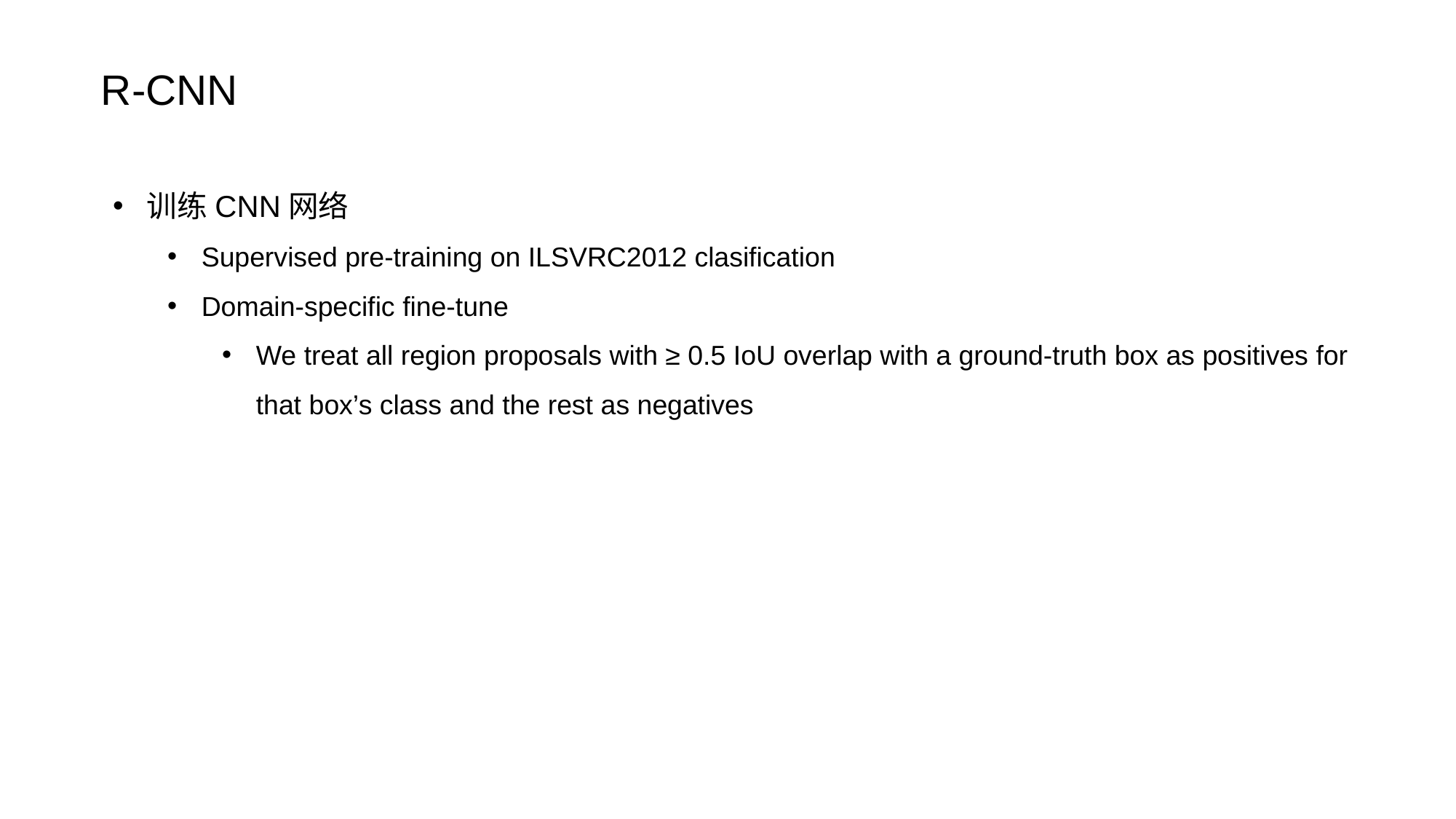

R-CNN
训练CNN网络
Supervised pre-training on ILSVRC2012 clasification
Domain-specific fine-tune
We treat all region proposals with ≥ 0.5 IoU overlap with a ground-truth box as positives for that box’s class and the rest as negatives